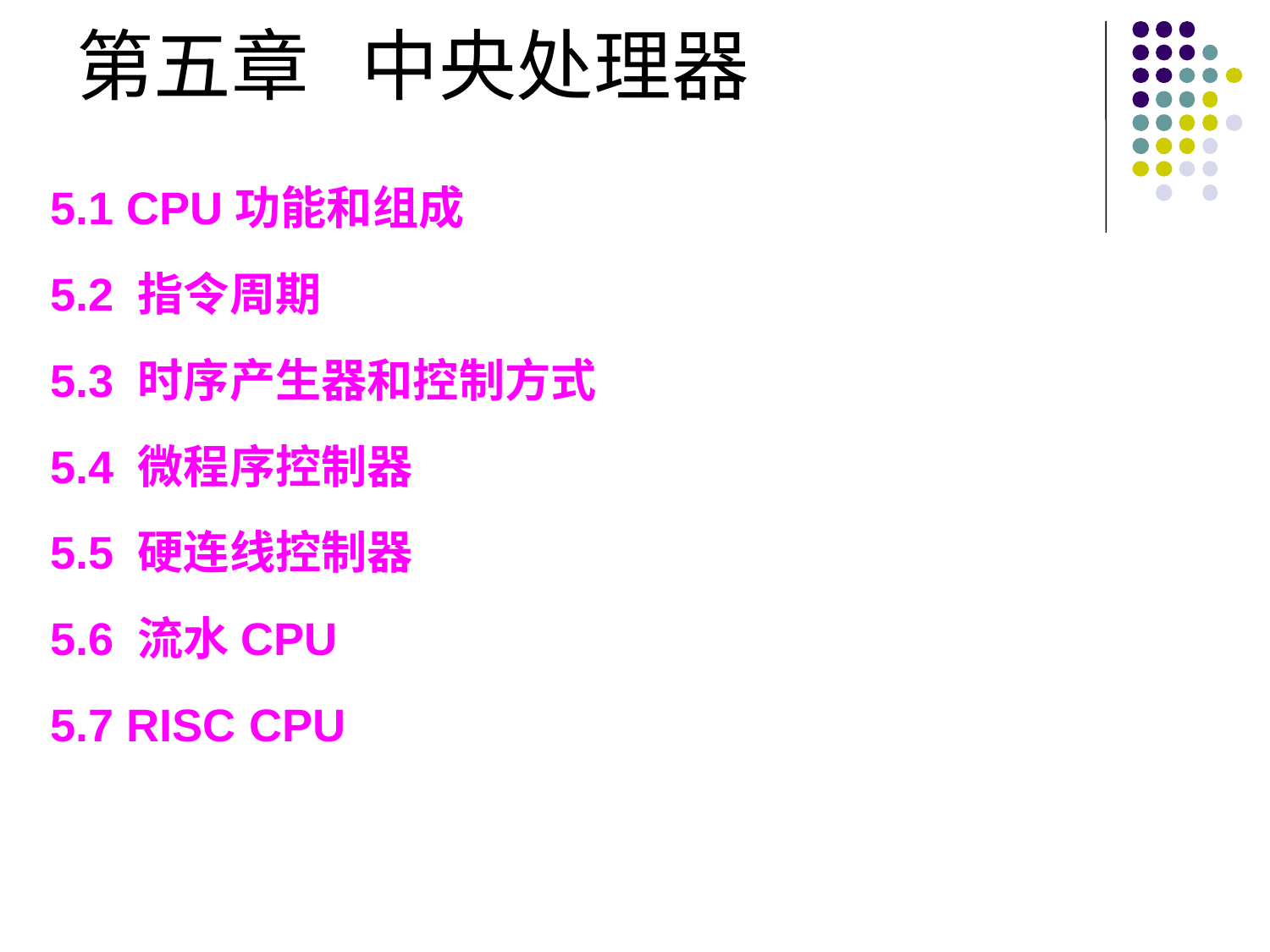

# 第五章   中央处理器
5.1 CPU功能和组成
5.2 指令周期
5.3 时序产生器和控制方式
5.4 微程序控制器
5.5 硬连线控制器
5.6 流水CPU
5.7 RISC CPU
2